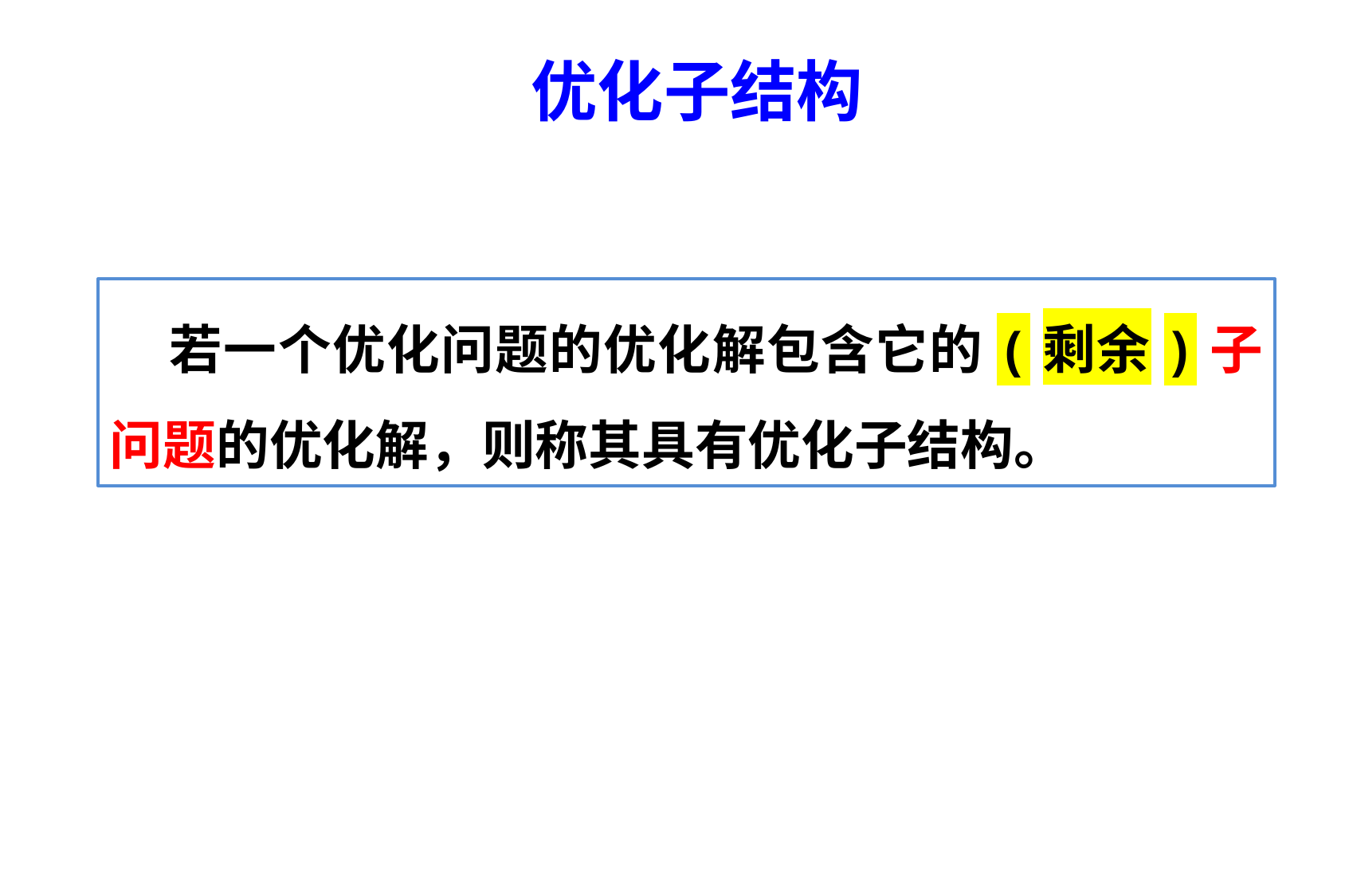

优化子结构
若一个优化问题的优化解包含它的(剩余)子问题的优化解，则称其具有优化子结构。